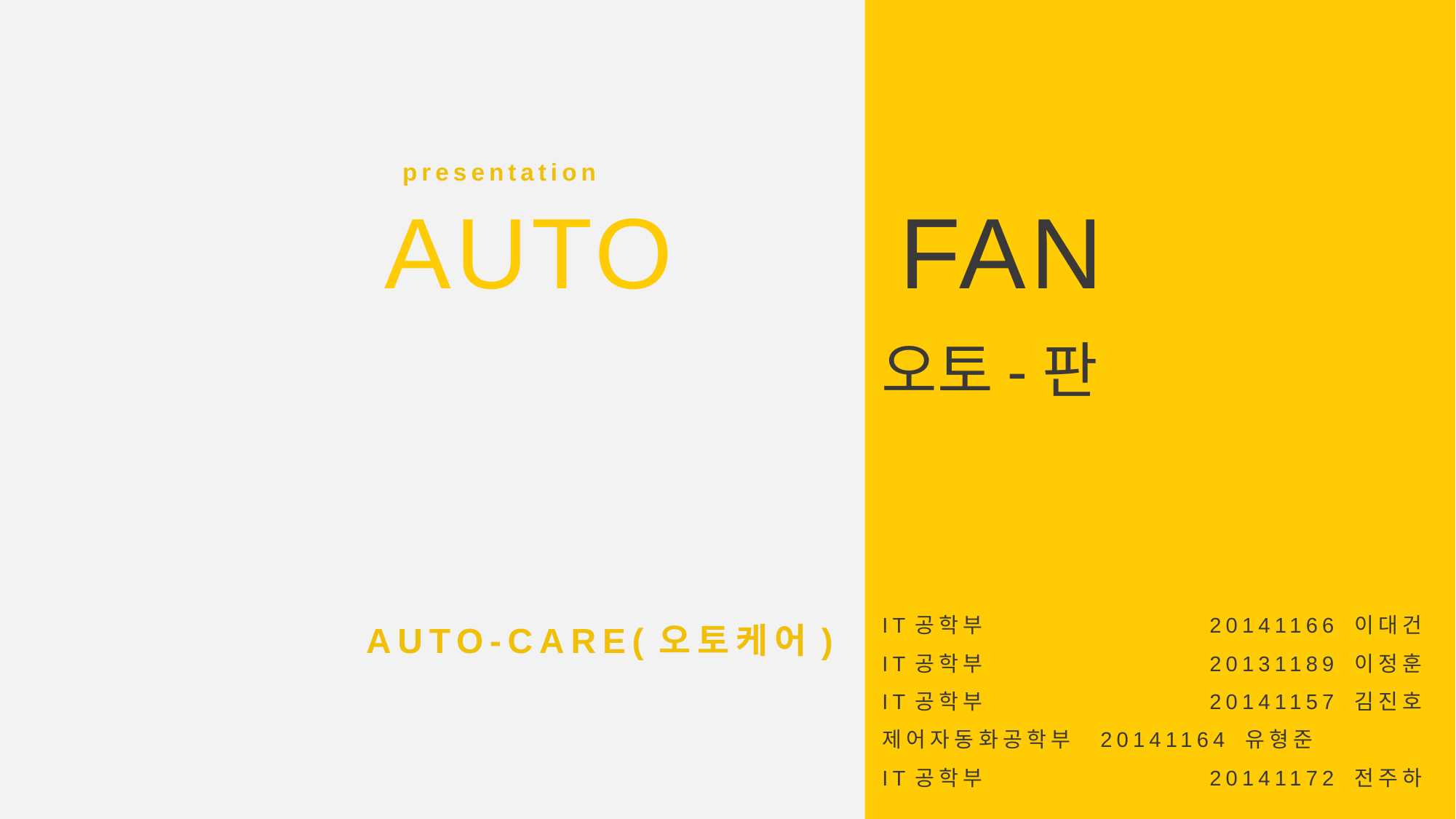

presentation
AUTO       FAN
오토-판

AUTO-CARE(오토케어)
IT공학부 		20141166 이대건
IT공학부 		20131189 이정훈
IT공학부 		20141157 김진호
제어자동화공학부	20141164 유형준
IT공학부 		20141172 전주하